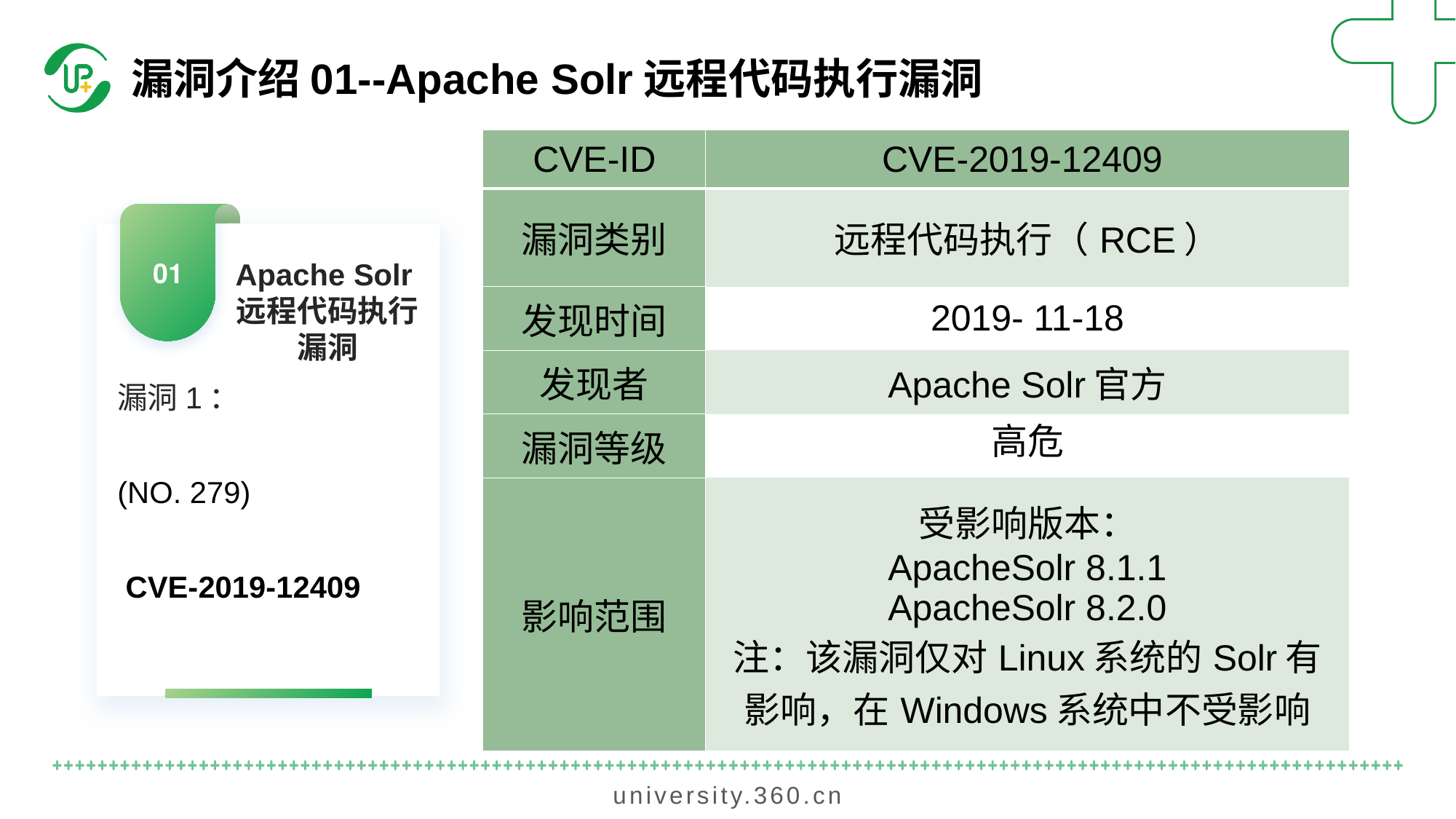

漏洞介绍01--Apache Solr远程代码执行漏洞
| CVE-ID | CVE-2019-12409 |
| --- | --- |
| 漏洞类别 | 远程代码执行（RCE） |
| 发现时间 | 2019- 11-18 |
| 发现者 | Apache Solr官方 |
| 漏洞等级 | 高危 |
| 影响范围 | 受影响版本： ApacheSolr 8.1.1 ApacheSolr 8.2.0 注：该漏洞仅对Linux系统的Solr有影响，在Windows系统中不受影响 |

01

Apache Solr远程代码执行漏洞
漏洞1：

(NO. 279)

 CVE-2019-12409